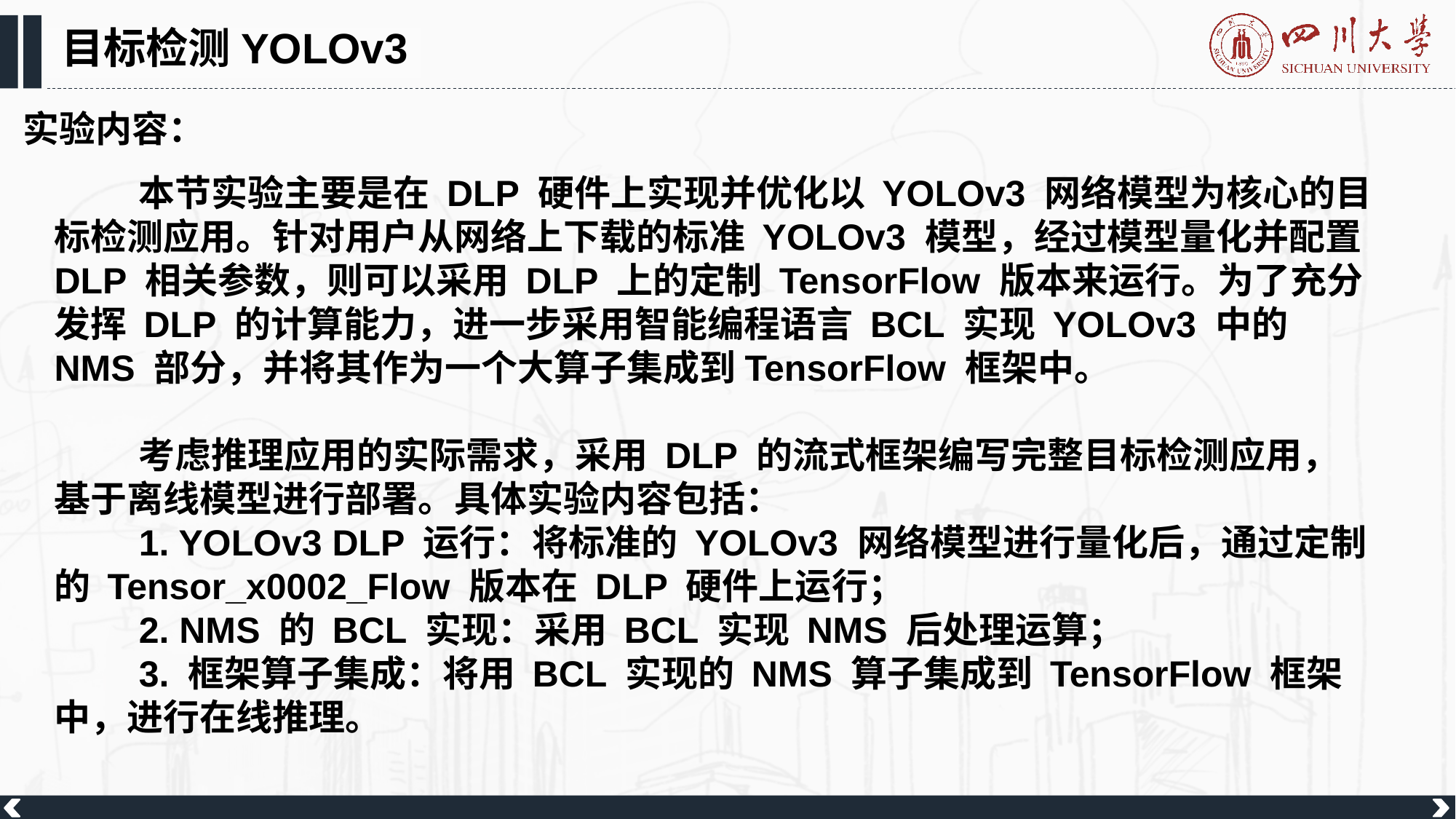

目标检测YOLOv3

实验内容：
本节实验主要是在 DLP 硬件上实现并优化以 YOLOv3 网络模型为核心的目标检测应用。针对用户从网络上下载的标准 YOLOv3 模型，经过模型量化并配置 DLP 相关参数，则可以采用 DLP 上的定制 TensorFlow 版本来运行。为了充分发挥 DLP 的计算能力，进一步采用智能编程语言 BCL 实现 YOLOv3 中的 NMS 部分，并将其作为一个大算子集成到TensorFlow 框架中。

考虑推理应用的实际需求，采用 DLP 的流式框架编写完整目标检测应用，基于离线模型进行部署。具体实验内容包括：
1. YOLOv3 DLP 运行：将标准的 YOLOv3 网络模型进行量化后，通过定制的 Tensor_x0002_Flow 版本在 DLP 硬件上运行；
2. NMS 的 BCL 实现：采用 BCL 实现 NMS 后处理运算；
3. 框架算子集成：将用 BCL 实现的 NMS 算子集成到 TensorFlow 框架中，进行在线推理。